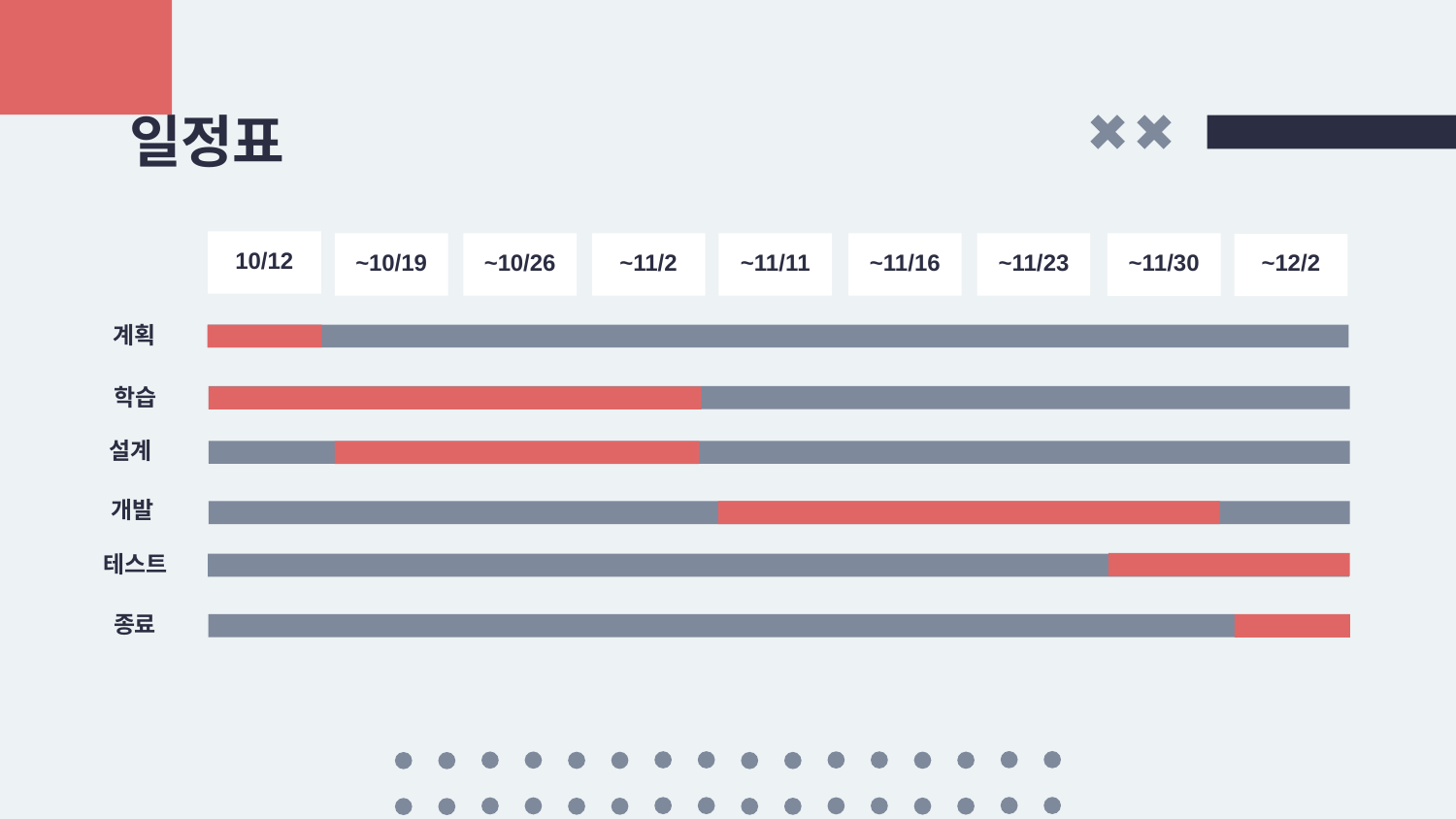

# 일정표
10/12
~10/19
~10/26
~11/2
~11/11
~11/16
~11/23
~11/30
~12/2
계획

학습

설계

개발

테스트

종료